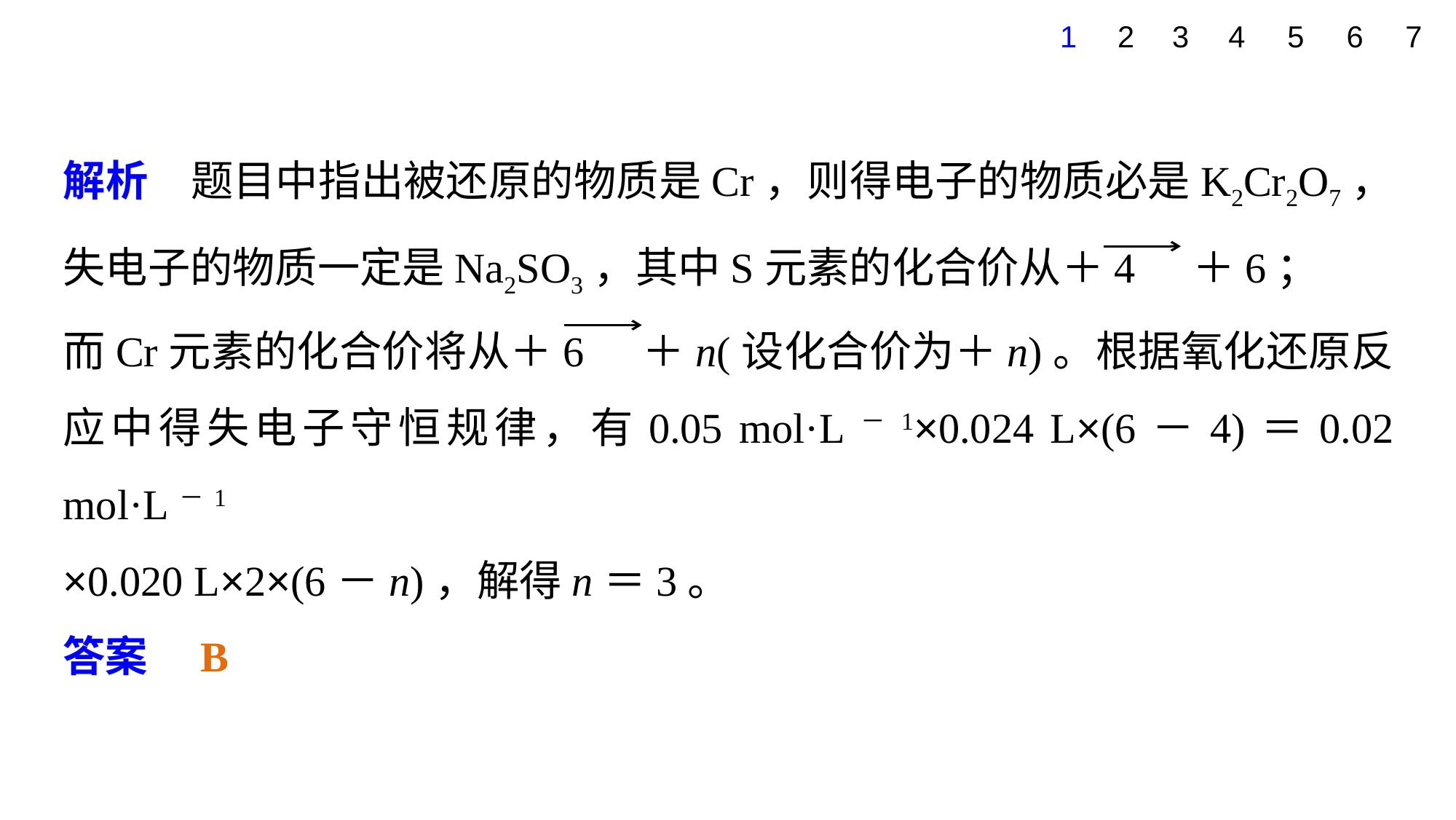

1
2
3
4
5
6
7
解析　题目中指出被还原的物质是Cr，则得电子的物质必是K2Cr2O7，失电子的物质一定是Na2SO3，其中S元素的化合价从＋4    ＋6；
而Cr元素的化合价将从＋6    ＋n(设化合价为＋n)。根据氧化还原反应中得失电子守恒规律，有0.05 mol·L－1×0.024 L×(6－4)＝0.02 mol·L－1
×0.020 L×2×(6－n)，解得n＝3。
答案　B